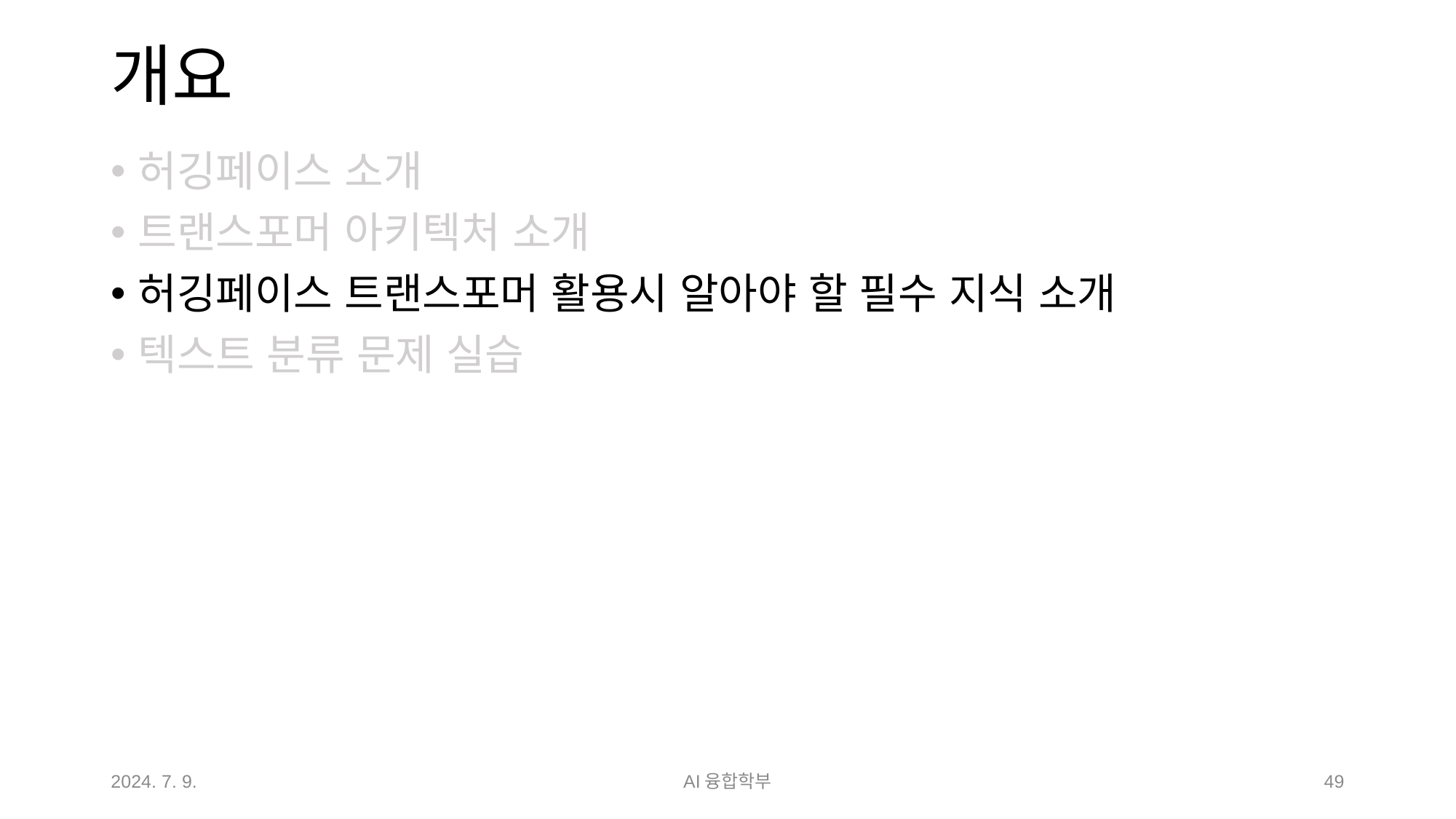

# 개요
허깅페이스 소개
트랜스포머 아키텍처 소개
허깅페이스 트랜스포머 활용시 알아야 할 필수 지식 소개
텍스트 분류 문제 실습

2024. 7. 9.
AI융합학부
49